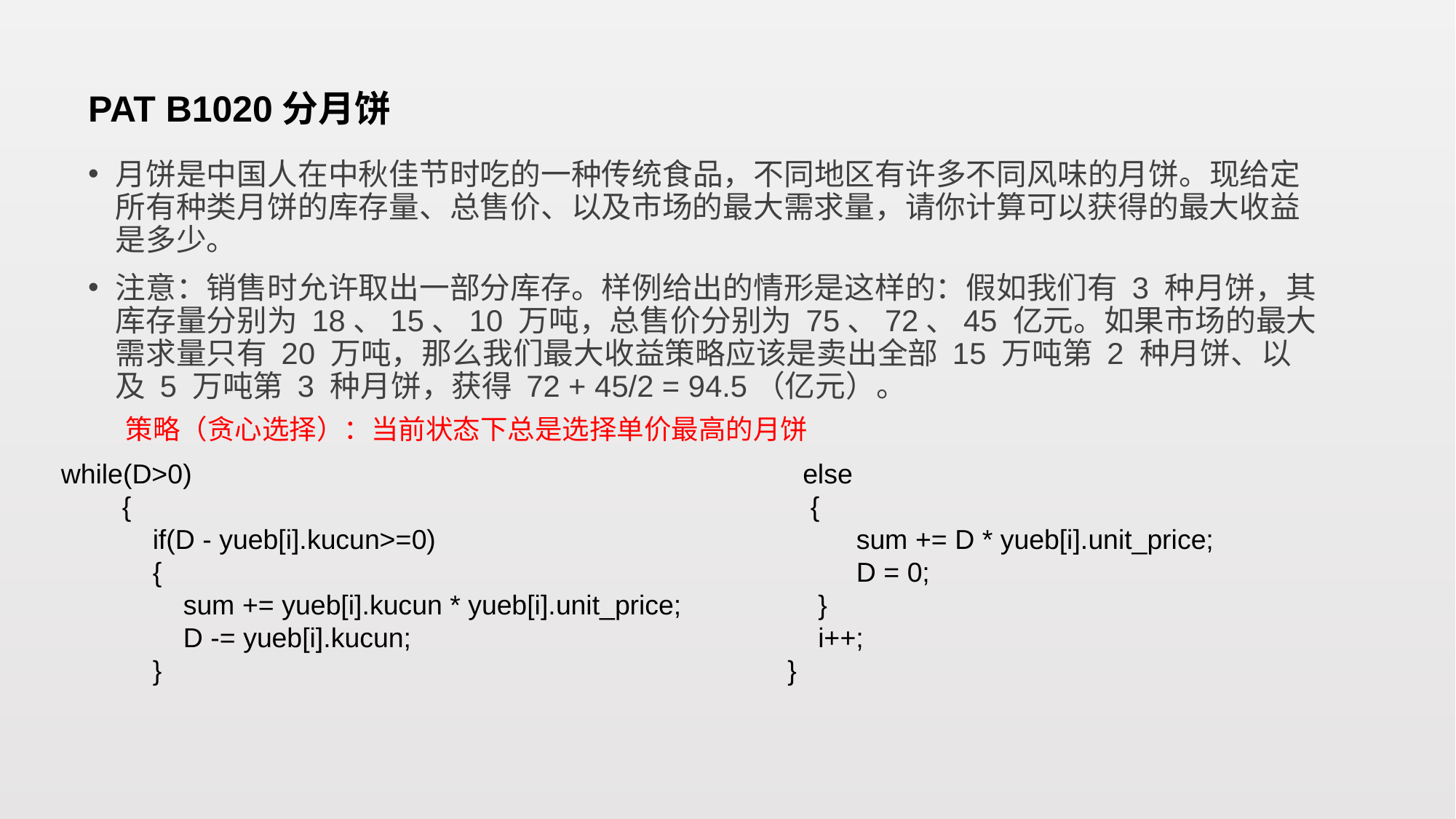

# PAT B1020分月饼
月饼是中国人在中秋佳节时吃的一种传统食品，不同地区有许多不同风味的月饼。现给定所有种类月饼的库存量、总售价、以及市场的最大需求量，请你计算可以获得的最大收益是多少。
注意：销售时允许取出一部分库存。样例给出的情形是这样的：假如我们有 3 种月饼，其库存量分别为 18、15、10 万吨，总售价分别为 75、72、45 亿元。如果市场的最大需求量只有 20 万吨，那么我们最大收益策略应该是卖出全部 15 万吨第 2 种月饼、以及 5 万吨第 3 种月饼，获得 72 + 45/2 = 94.5（亿元）。
策略（贪心选择）：当前状态下总是选择单价最高的月饼
while(D>0)
        {
            if(D - yueb[i].kucun>=0)
            {
                sum += yueb[i].kucun * yueb[i].unit_price;
                D -= yueb[i].kucun;
            }

  else
   {
         sum += D * yueb[i].unit_price;
         D = 0;
    }
    i++;
}